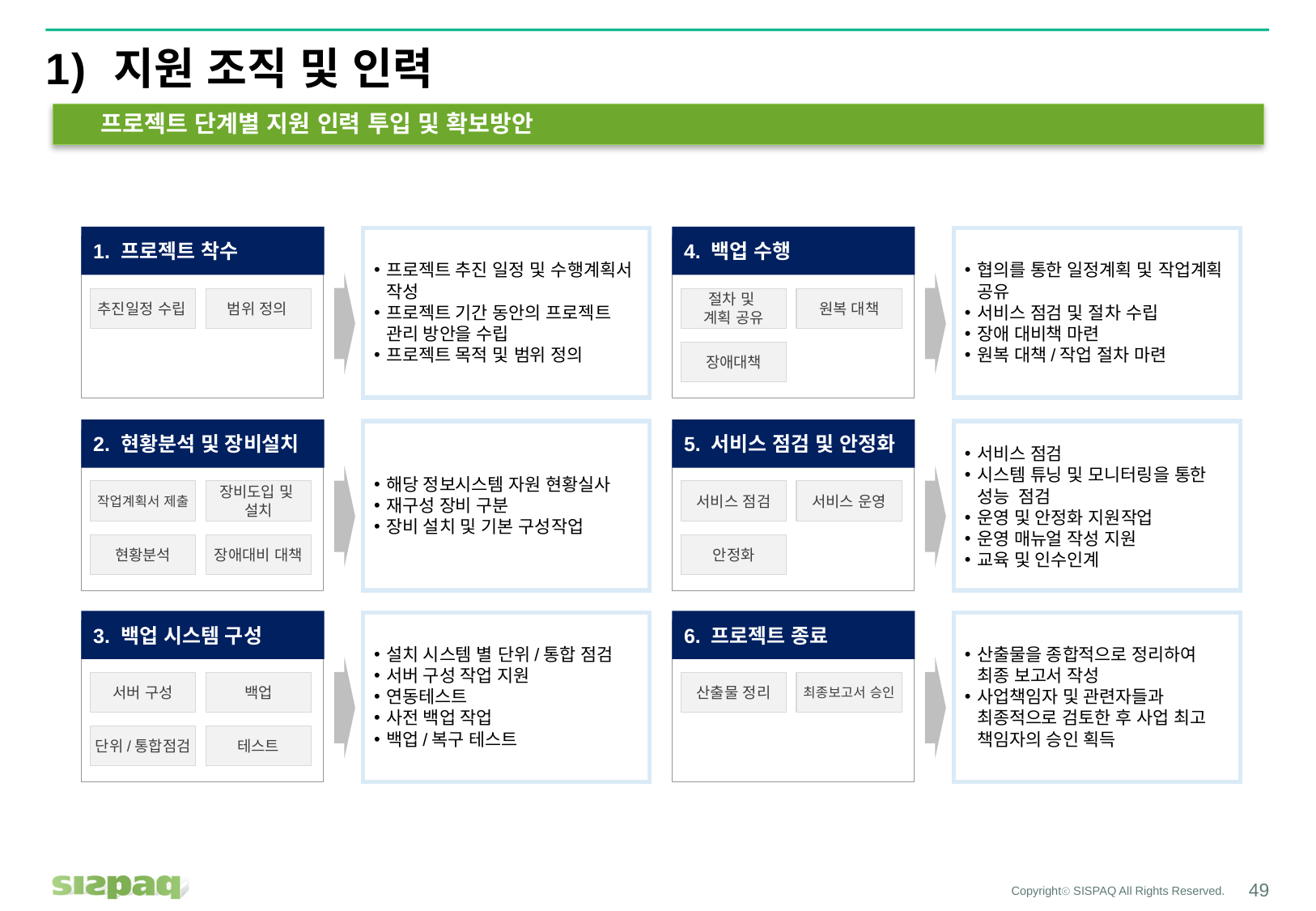

# 지원 조직 및 인력
프로젝트 단계별 지원 인력 투입 및 확보방안
1. 프로젝트 착수
4. 백업 수행

프로젝트 추진 일정 및 수행계획서 작성
프로젝트 기간 동안의 프로젝트 관리 방안을 수립
프로젝트 목적 및 범위 정의
협의를 통한 일정계획 및 작업계획 공유
서비스 점검 및 절차 수립
장애 대비책 마련
원복 대책/작업 절차 마련

추진일정 수립
범위 정의
절차 및
계획 공유
원복 대책
장애대책
2. 현황분석 및 장비설치
5. 서비스 점검 및 안정화

서비스 점검
시스템 튜닝 및 모니터링을 통한 성능  점검
운영 및 안정화 지원작업
운영 매뉴얼 작성 지원
교육 및 인수인계

해당 정보시스템 자원 현황실사
재구성 장비 구분
장비 설치 및 기본 구성작업
작업계획서 제출
장비도입 및
설치
서비스 점검
서비스 운영
현황분석
장애대비 대책
안정화
3. 백업 시스템 구성
6. 프로젝트 종료

설치 시스템 별 단위/통합 점검
서버 구성 작업 지원
연동테스트
사전 백업 작업
백업/복구 테스트
산출물을 종합적으로 정리하여 최종 보고서 작성
사업책임자 및 관련자들과 최종적으로 검토한 후 사업 최고 책임자의 승인 획득

서버 구성
백업
산출물 정리
최종보고서 승인
단위/통합점검
테스트